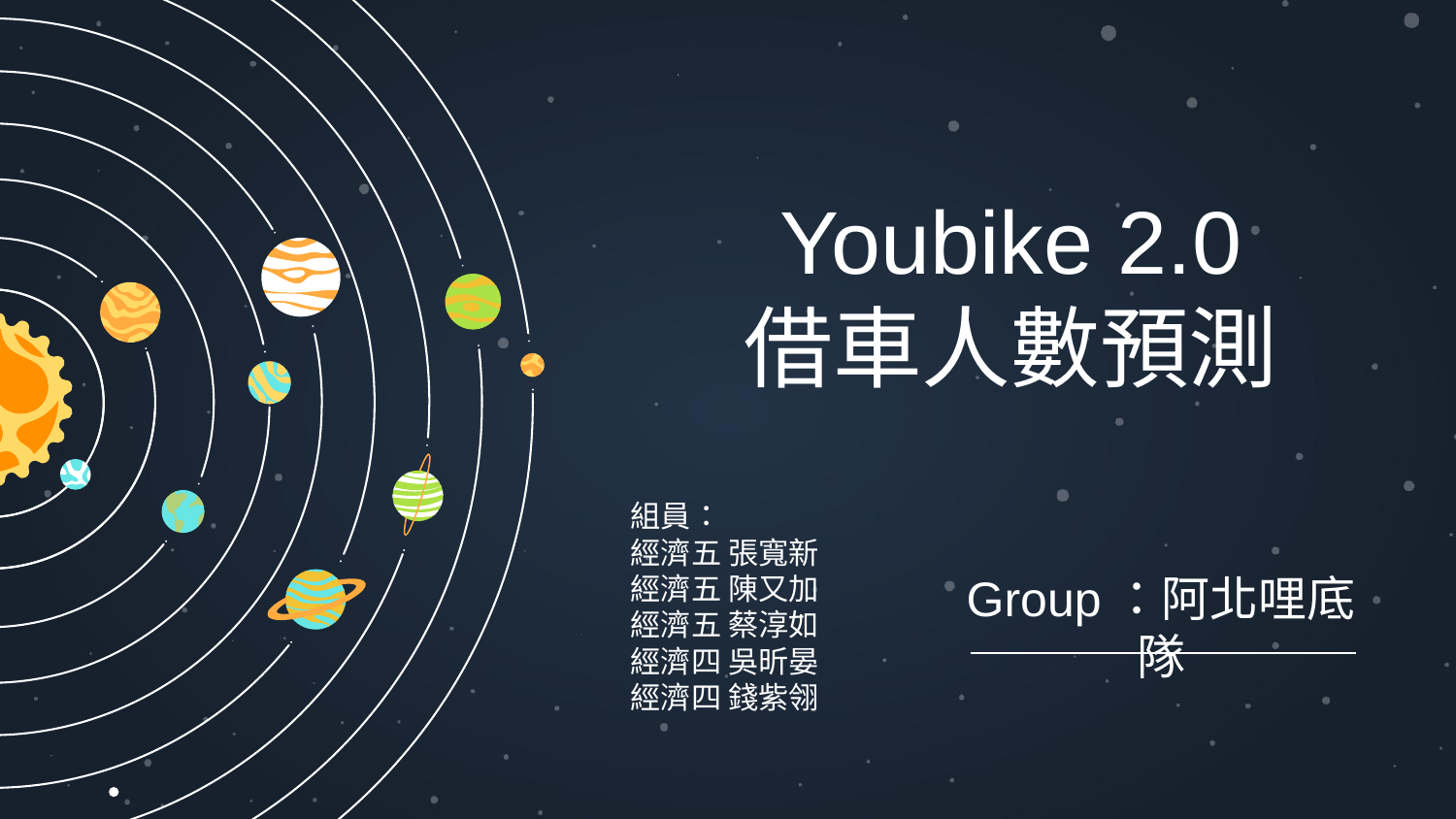

# Youbike 2.0 借車人數預測
組員：
經濟五 張寬新
經濟五 陳又加
經濟五 蔡淳如
經濟四 吳昕晏
經濟四 錢紫翎

Group：阿北哩底隊